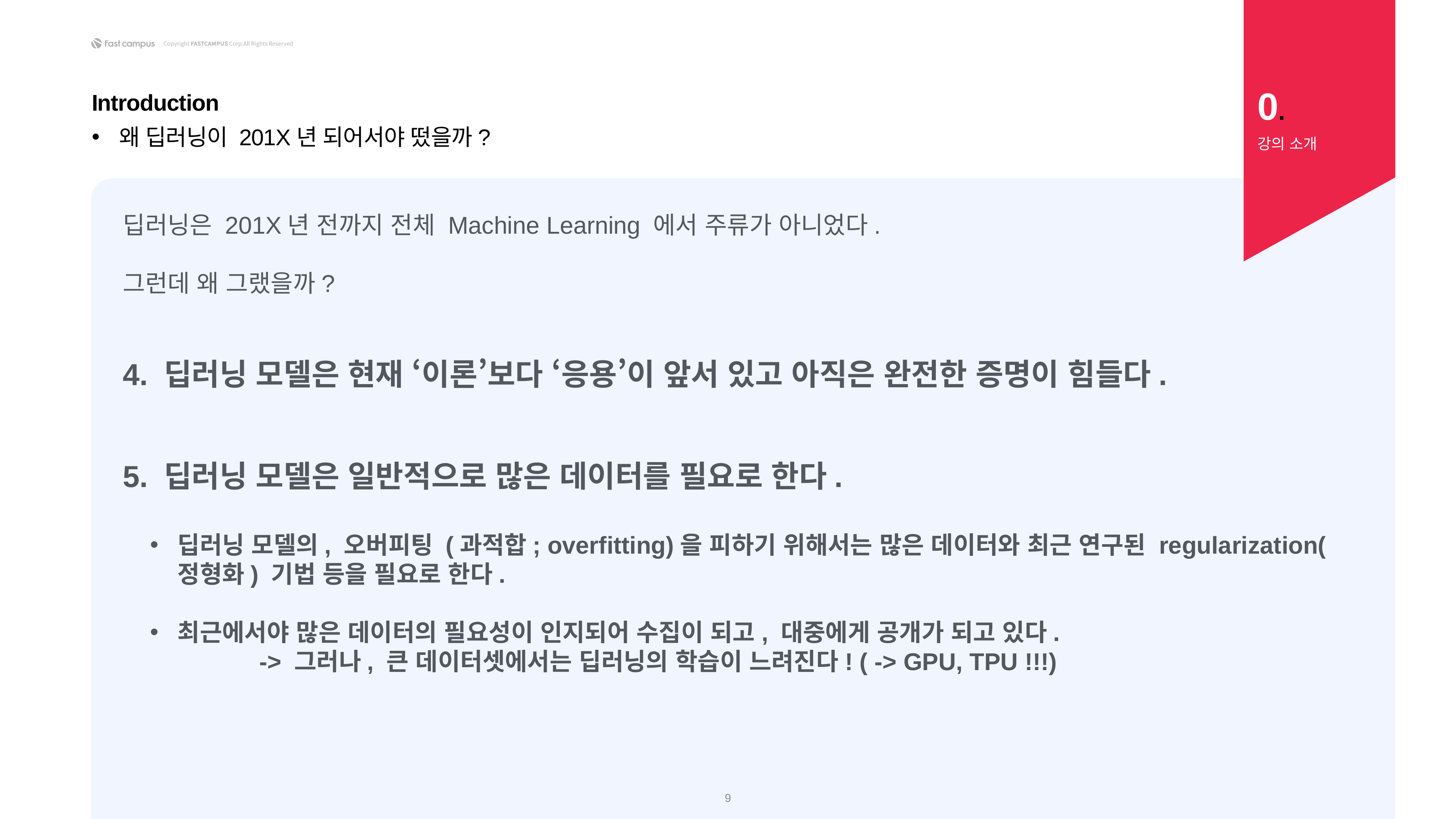

0.
Introduction
왜 딥러닝이 201X년 되어서야 떴을까?
강의 소개
딥러닝은 201X년 전까지 전체 Machine Learning 에서 주류가 아니었다.

그런데 왜 그랬을까?

4. 딥러닝 모델은 현재 ‘이론’보다 ‘응용’이 앞서 있고 아직은 완전한 증명이 힘들다.

5. 딥러닝 모델은 일반적으로 많은 데이터를 필요로 한다.

딥러닝 모델의, 오버피팅 (과적합; overfitting)을 피하기 위해서는 많은 데이터와 최근 연구된 regularization(정형화) 기법 등을 필요로 한다.

최근에서야 많은 데이터의 필요성이 인지되어 수집이 되고, 대중에게 공개가 되고 있다.
		-> 그러나, 큰 데이터셋에서는 딥러닝의 학습이 느려진다! ( -> GPU, TPU !!!)

9